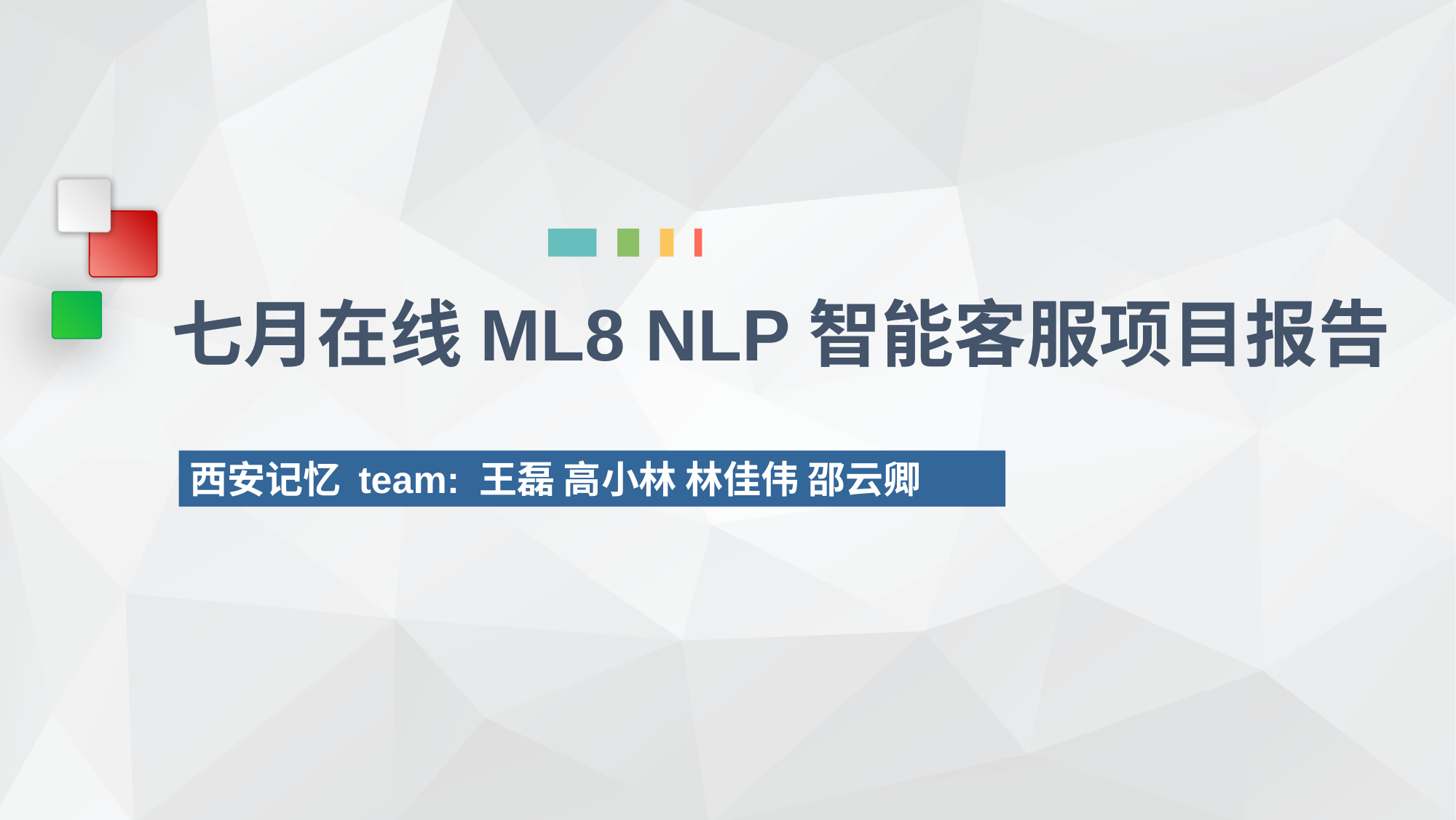

七月在线ML8 NLP智能客服项目报告

西安记忆 team: 王磊 高小林 林佳伟 邵云卿